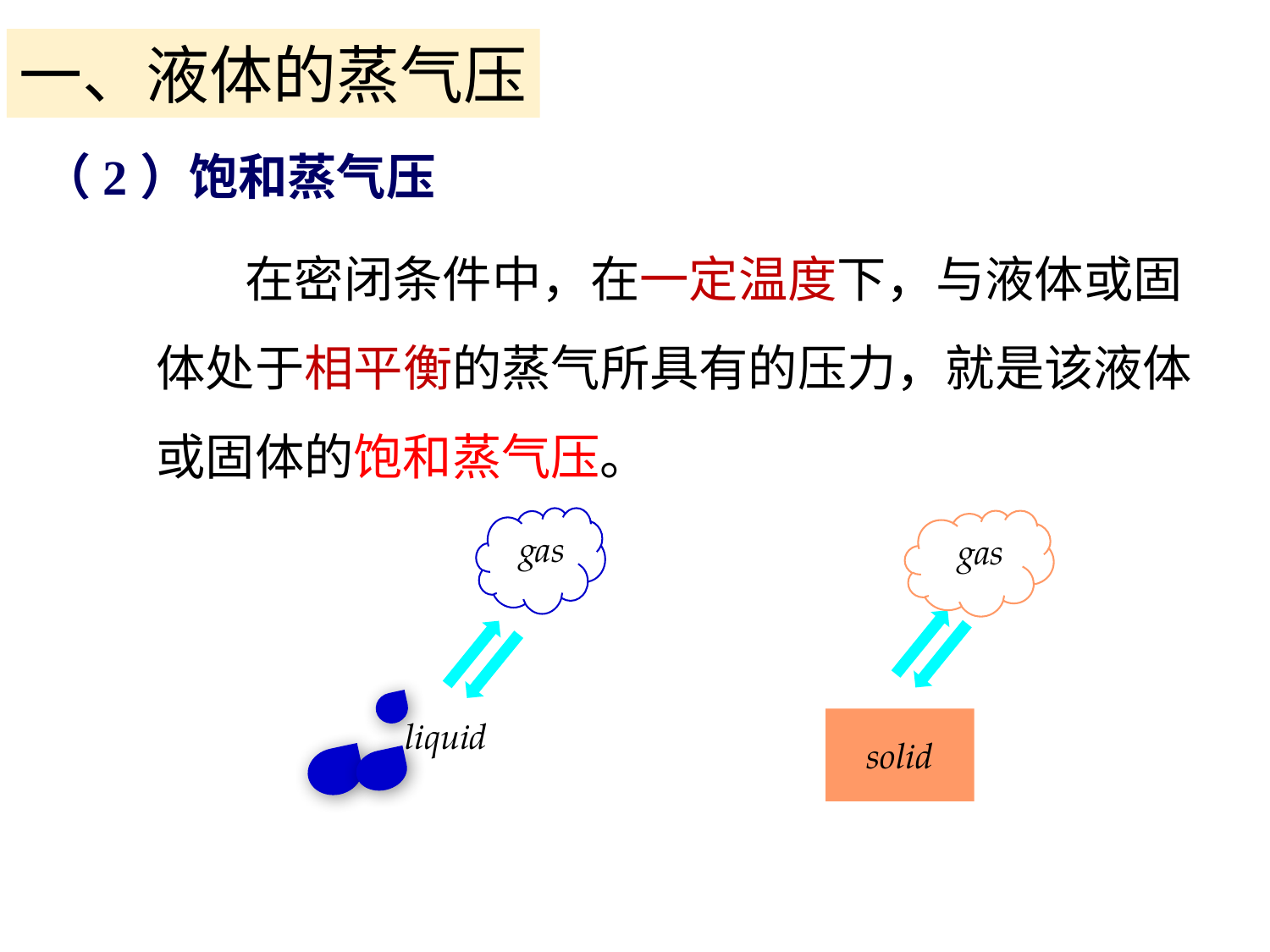

一、液体的蒸气压
（2）饱和蒸气压
       在密闭条件中，在一定温度下，与液体或固体处于相平衡的蒸气所具有的压力，就是该液体或固体的饱和蒸气压。

gas

gas

liquid

solid
10